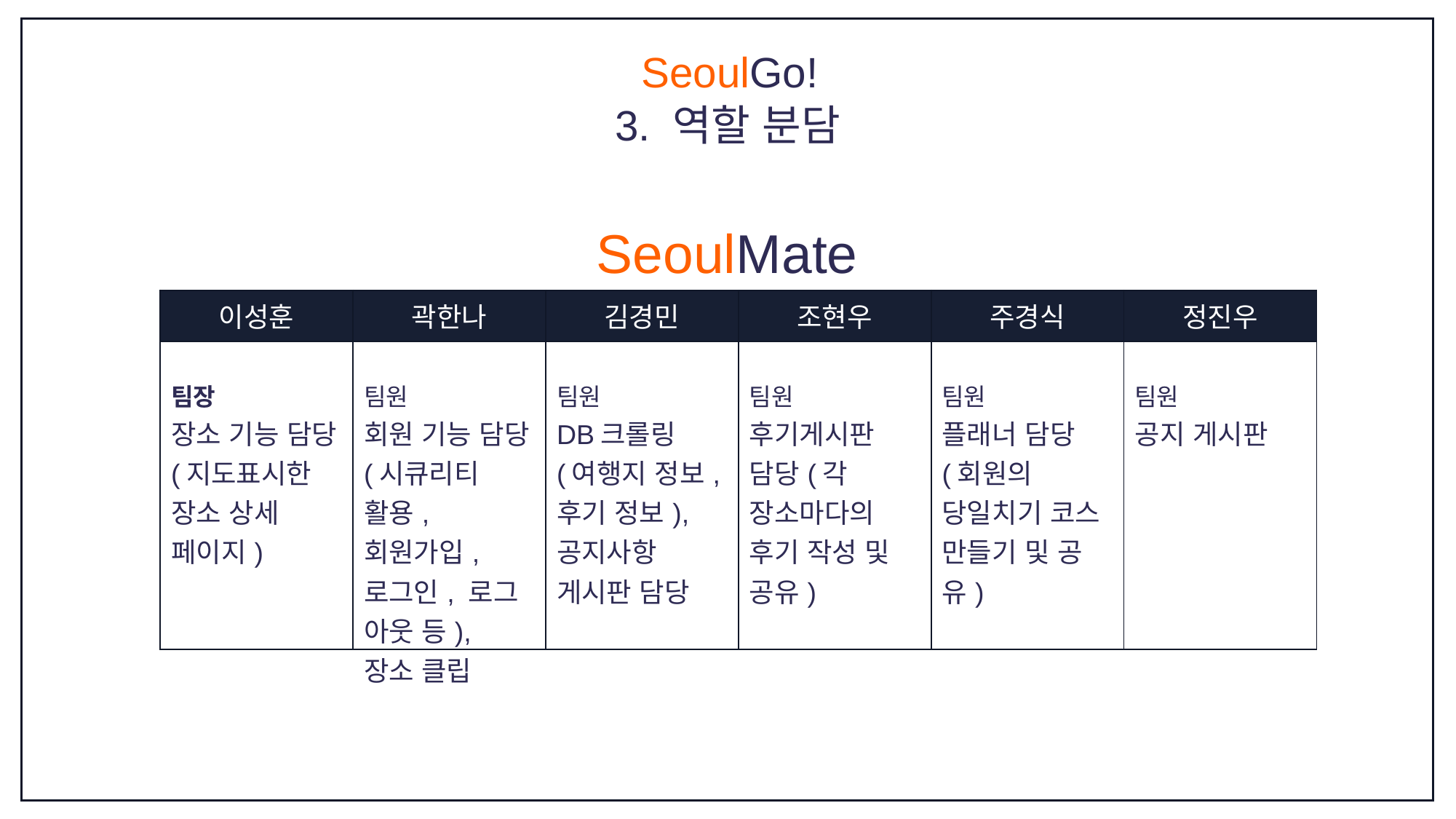

SeoulGo!
3. 역할 분담
SeoulMate
| 이성훈 | 곽한나 | 김경민 | 조현우 | 주경식 | 정진우 |
| --- | --- | --- | --- | --- | --- |
| 팀장 장소 기능 담당(지도표시한 장소 상세 페이지) | 팀원 회원 기능 담당(시큐리티 활용, 회원가입, 로그인, 로그 아웃 등), 장소 클립 | 팀원 DB크롤링 (여행지 정보, 후기 정보), 공지사항 게시판 담당 | 팀원 후기게시판 담당(각 장소마다의 후기 작성 및 공유) | 팀원 플래너 담당(회원의 당일치기 코스 만들기 및 공유) | 팀원 공지 게시판 |